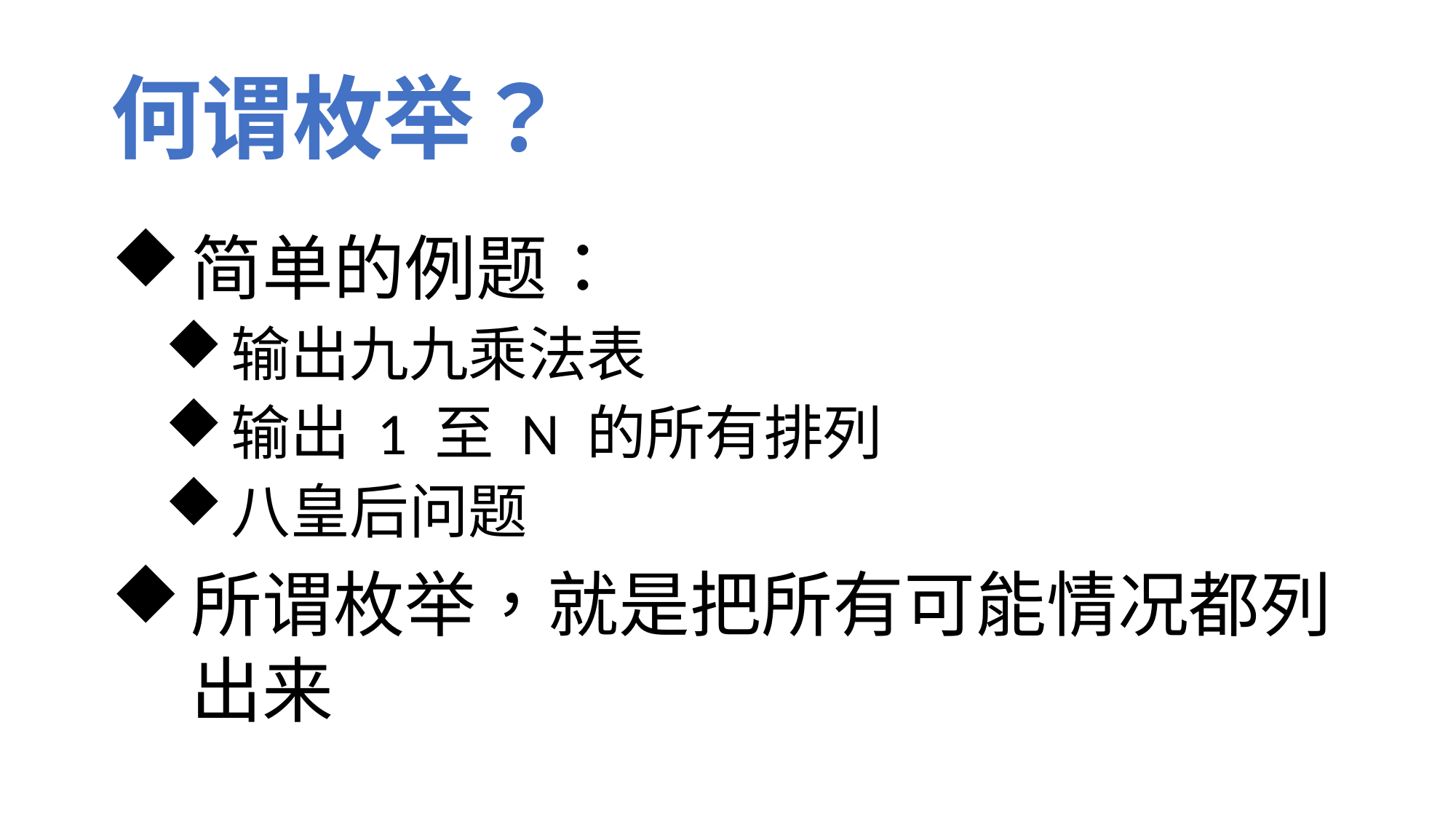

# 何谓枚举？
简单的例题：
输出九九乘法表
输出 1 至 N 的所有排列
八皇后问题
所谓枚举，就是把所有可能情况都列出来